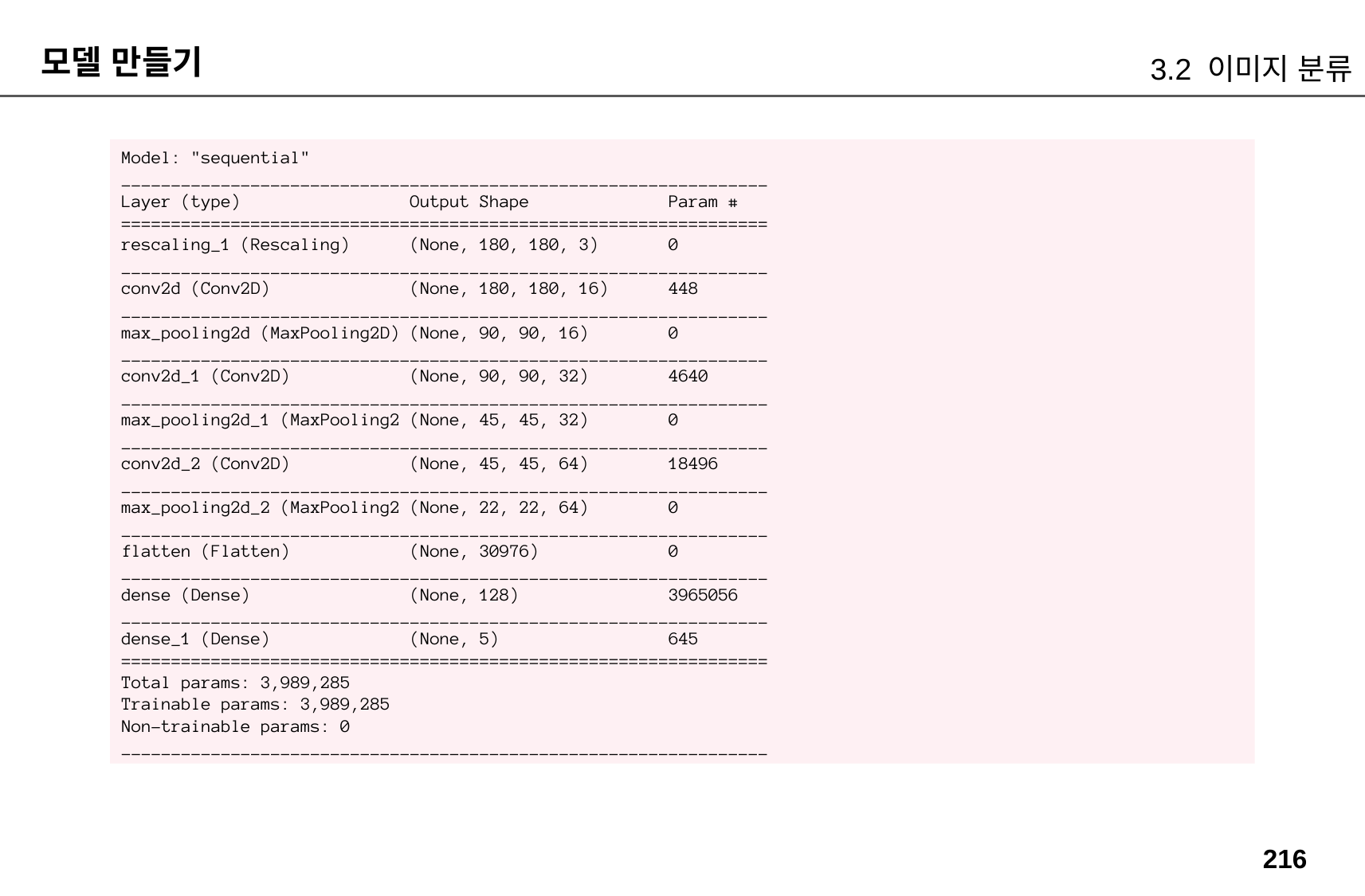

모델 만들기
3.2 이미지 분류
Model: "sequential"
_________________________________________________________________
Layer (type)                 Output Shape              Param #
=================================================================
rescaling_1 (Rescaling)      (None, 180, 180, 3)       0
_________________________________________________________________
conv2d (Conv2D)              (None, 180, 180, 16)      448
_________________________________________________________________
max_pooling2d (MaxPooling2D) (None, 90, 90, 16)        0
_________________________________________________________________
conv2d_1 (Conv2D)            (None, 90, 90, 32)        4640
_________________________________________________________________
max_pooling2d_1 (MaxPooling2 (None, 45, 45, 32)        0
_________________________________________________________________
conv2d_2 (Conv2D)            (None, 45, 45, 64)        18496
_________________________________________________________________
max_pooling2d_2 (MaxPooling2 (None, 22, 22, 64)        0
_________________________________________________________________
flatten (Flatten)            (None, 30976)             0
_________________________________________________________________
dense (Dense)                (None, 128)               3965056
_________________________________________________________________
dense_1 (Dense)              (None, 5)                 645
=================================================================
Total params: 3,989,285
Trainable params: 3,989,285
Non-trainable params: 0
_________________________________________________________________